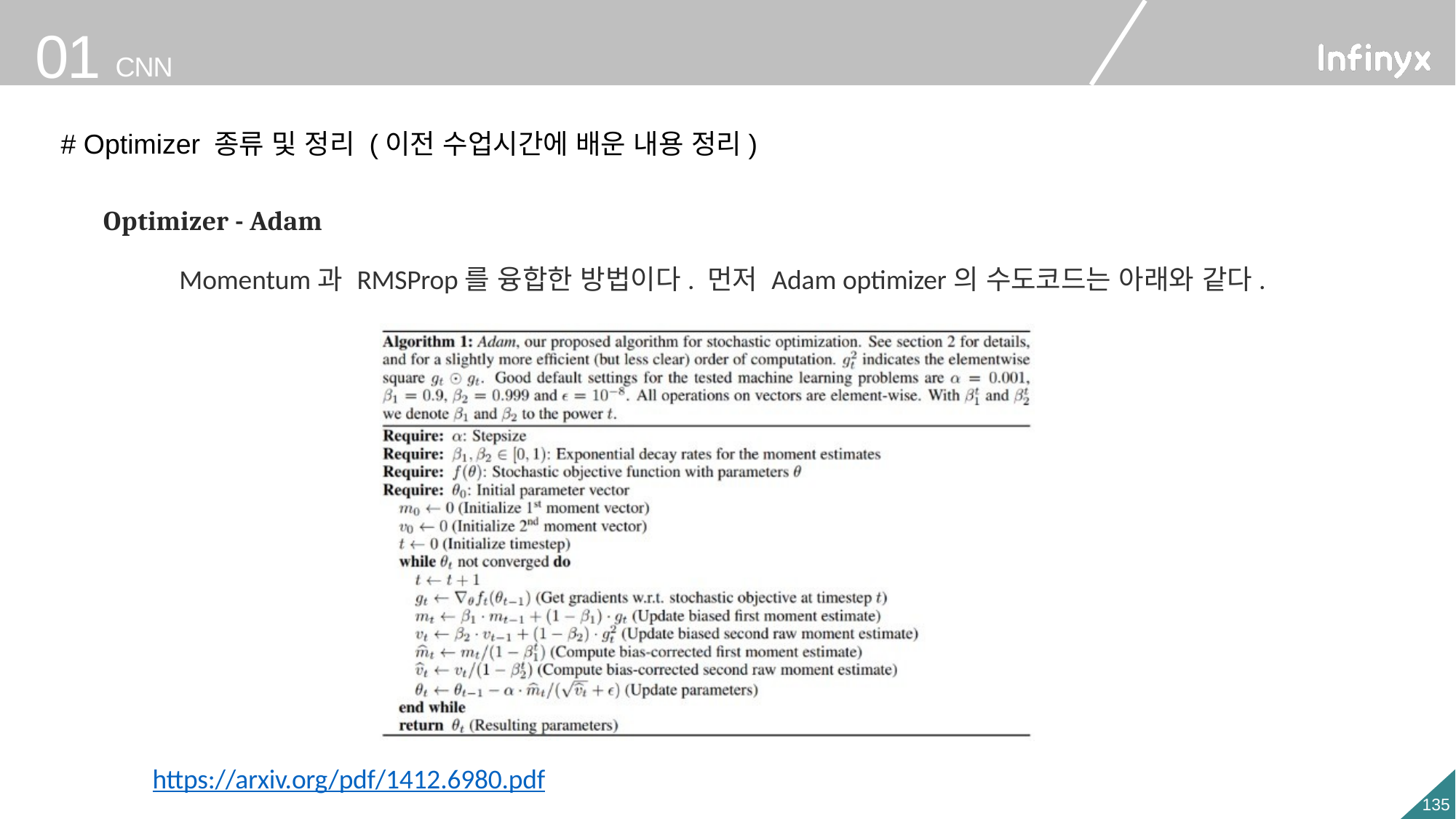

# Optimizer 종류 및 정리 (이전 수업시간에 배운 내용 정리)
Optimizer - Adam
Momentum과 RMSProp를 융합한 방법이다. 먼저 Adam optimizer의 수도코드는 아래와 같다.

https://arxiv.org/pdf/1412.6980.pdf